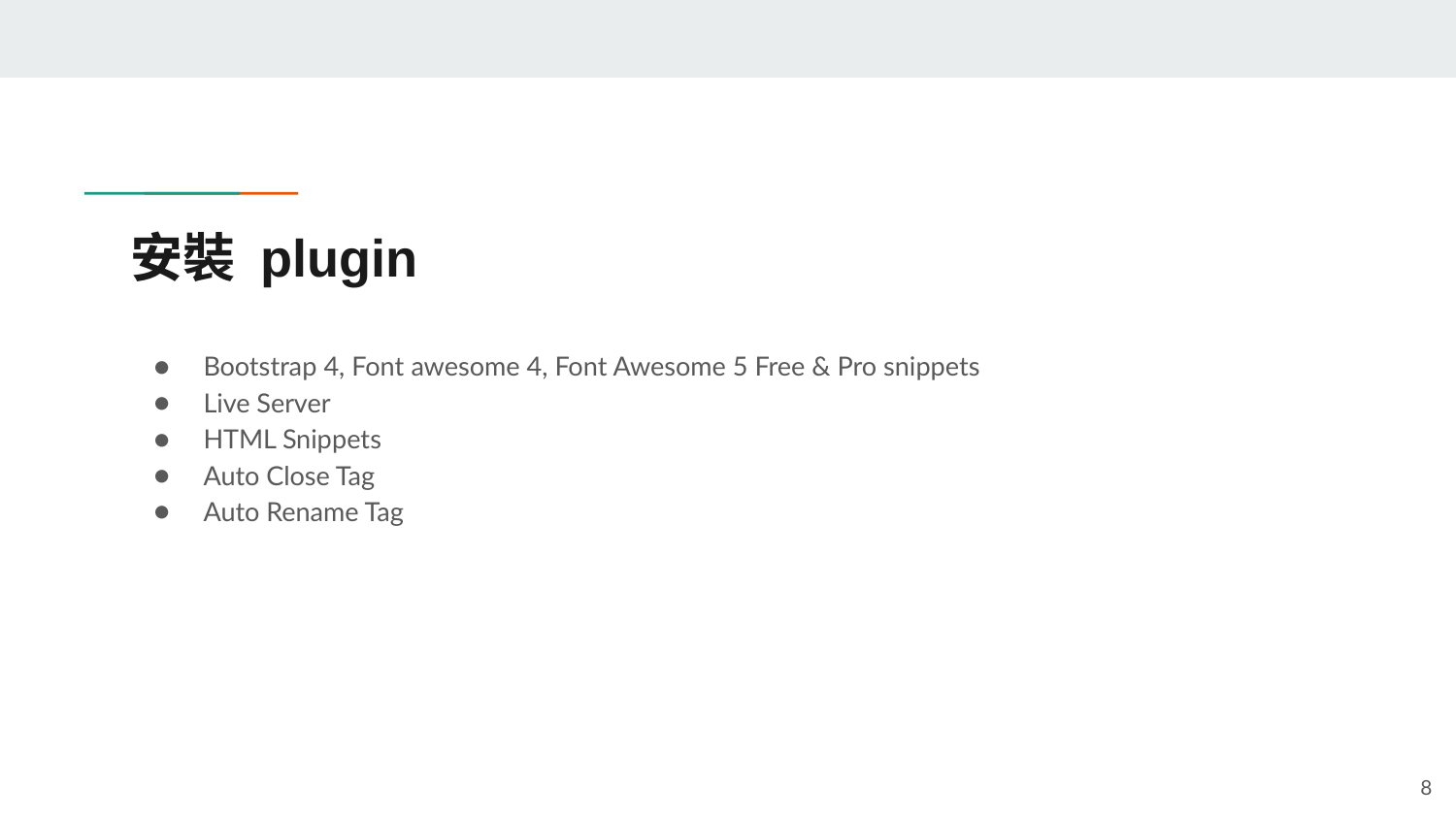

# 安裝 plugin
Bootstrap 4, Font awesome 4, Font Awesome 5 Free & Pro snippets
Live Server
HTML Snippets
Auto Close Tag
Auto Rename Tag
8